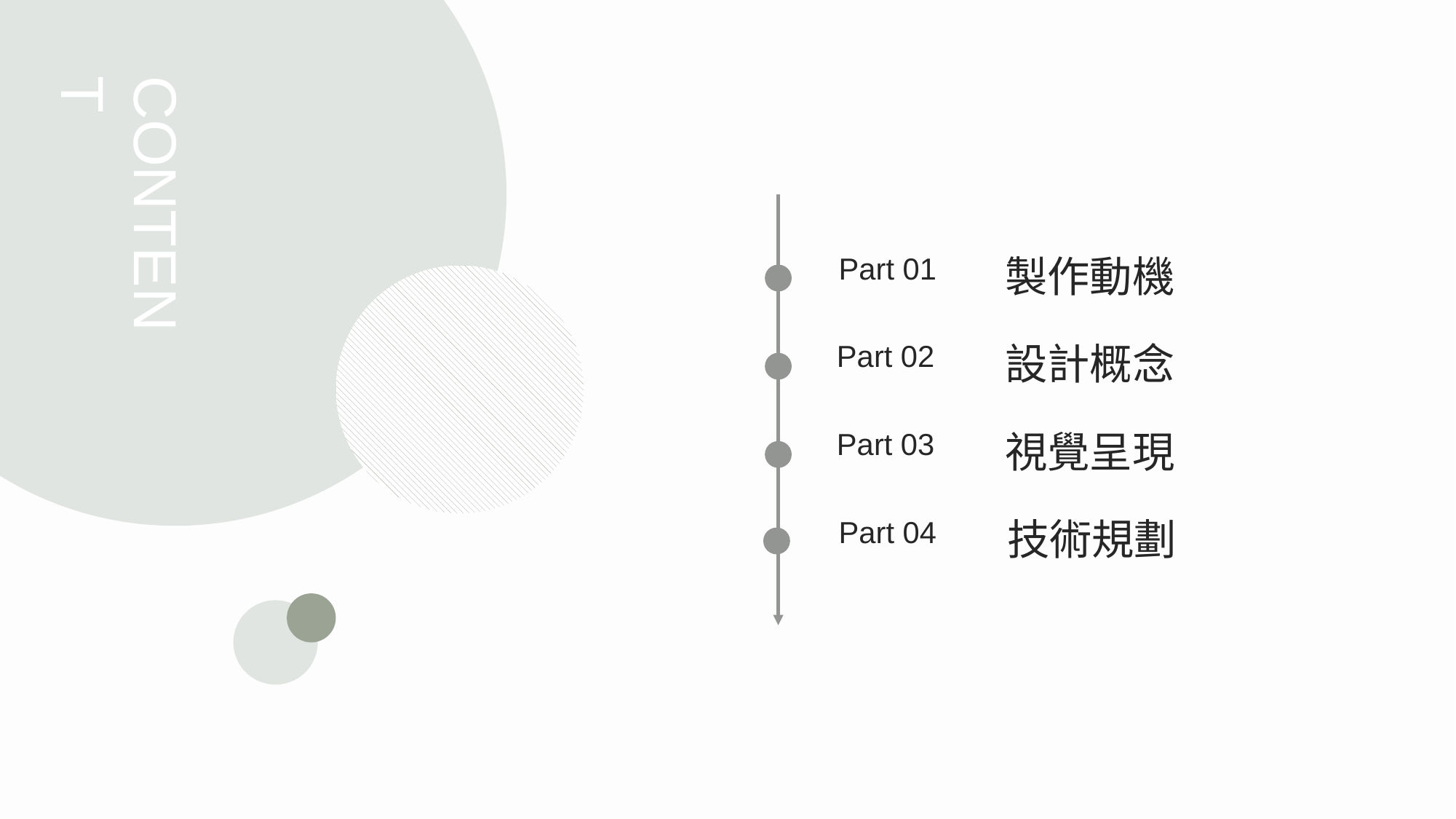

https://www.ypppt.com/
CONTENT

Part 01
製作動機

Part 02
設計概念
Part 03
視覺呈現
Part 04
技術規劃